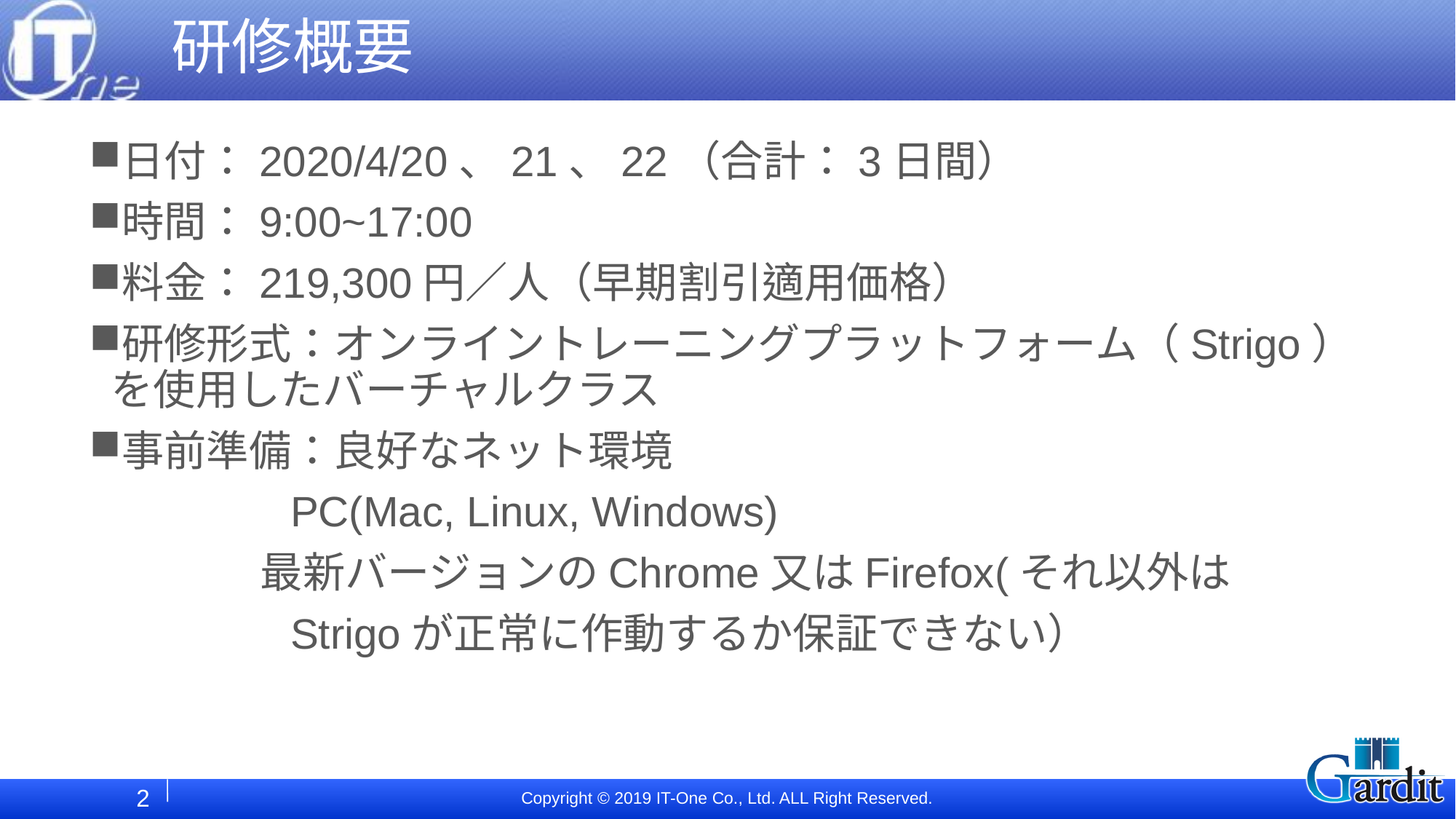

# 研修概要
日付：2020/4/20、21、22（合計：3日間）
時間：9:00~17:00
料金：219,300円／人（早期割引適用価格）
研修形式：オンライントレーニングプラットフォーム（Strigo）を使用したバーチャルクラス
事前準備：良好なネット環境
                 PC(Mac, Linux, Windows)
                 最新バージョンのChrome又はFirefox(それ以外は
                 Strigoが正常に作動するか保証できない）

2